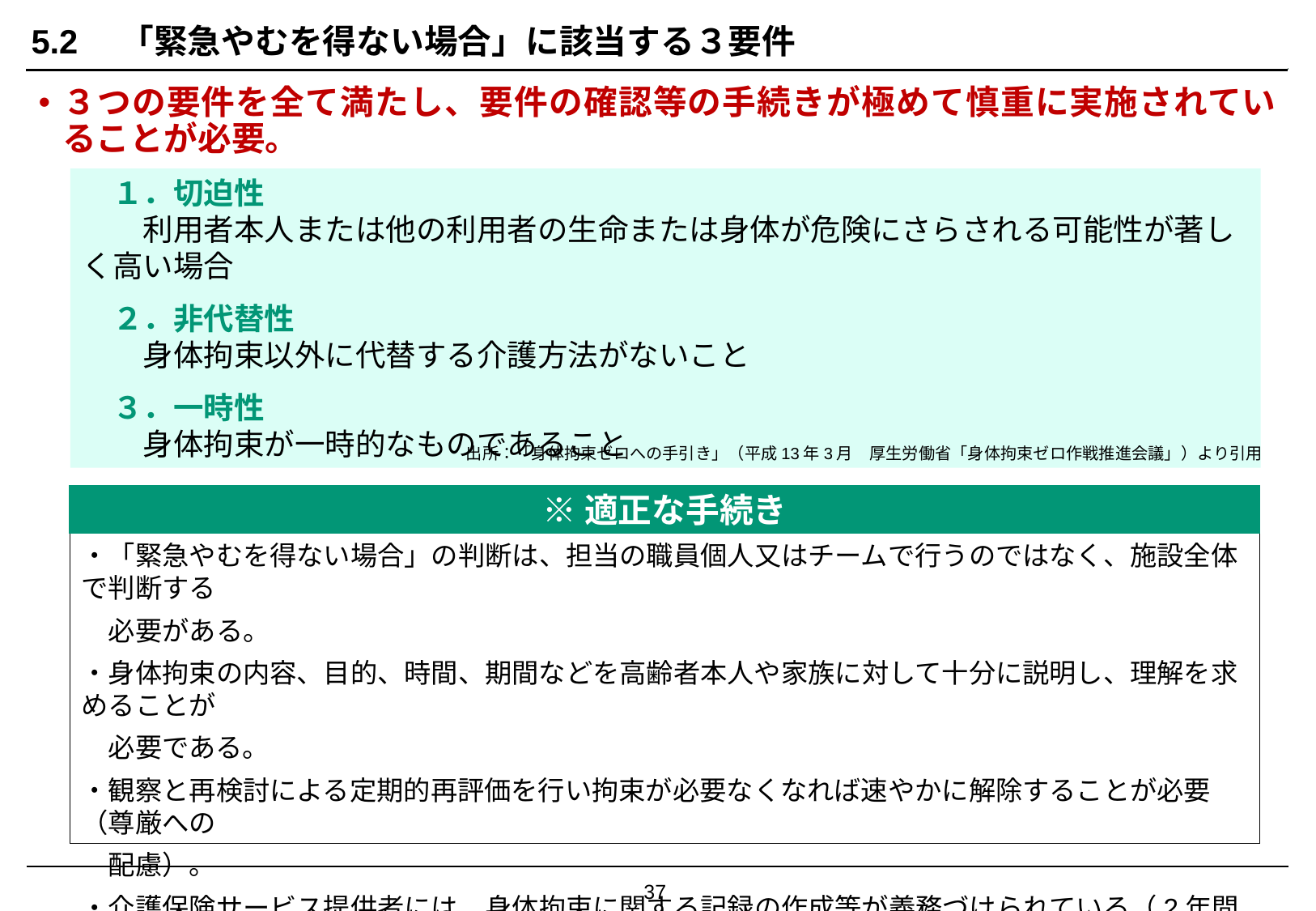

# 5.2　「緊急やむを得ない場合」に該当する３要件
３つの要件を全て満たし、要件の確認等の手続きが極めて慎重に実施されていることが必要。
　１．切迫性
　　利用者本人または他の利用者の生命または身体が危険にさらされる可能性が著しく高い場合

　２．非代替性
　　身体拘束以外に代替する介護方法がないこと

　３．一時性
　　身体拘束が一時的なものであること
出所：「身体拘束ゼロへの手引き」（平成13年3月　厚生労働省「身体拘束ゼロ作戦推進会議」）より引用
※適正な手続き
・「緊急やむを得ない場合」の判断は、担当の職員個人又はチームで行うのではなく、施設全体で判断する
　必要がある。
・身体拘束の内容、目的、時間、期間などを高齢者本人や家族に対して十分に説明し、理解を求めることが
　必要である。
・観察と再検討による定期的再評価を行い拘束が必要なくなれば速やかに解除することが必要（尊厳への
　配慮）。
・介護保険サービス提供者には、身体拘束に関する記録の作成等が義務づけられている（2年間保存）。